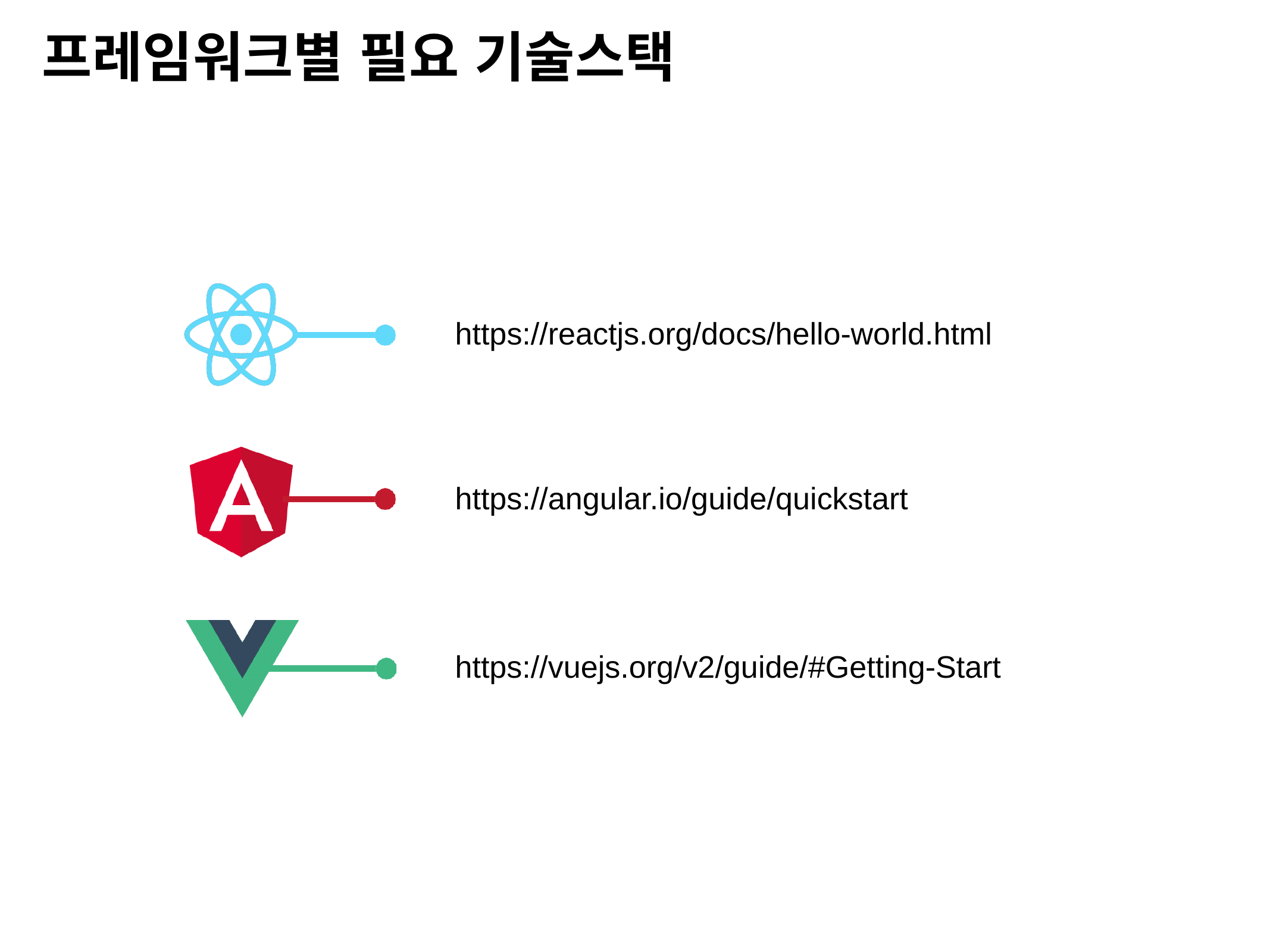

프레임워크별 필요 기술스택

https://reactjs.org/docs/hello-world.html

https://angular.io/guide/quickstart

https://vuejs.org/v2/guide/#Getting-Start

²018.0².²0
%P JU! 7VF.KT 0QFO 4FNJOBS